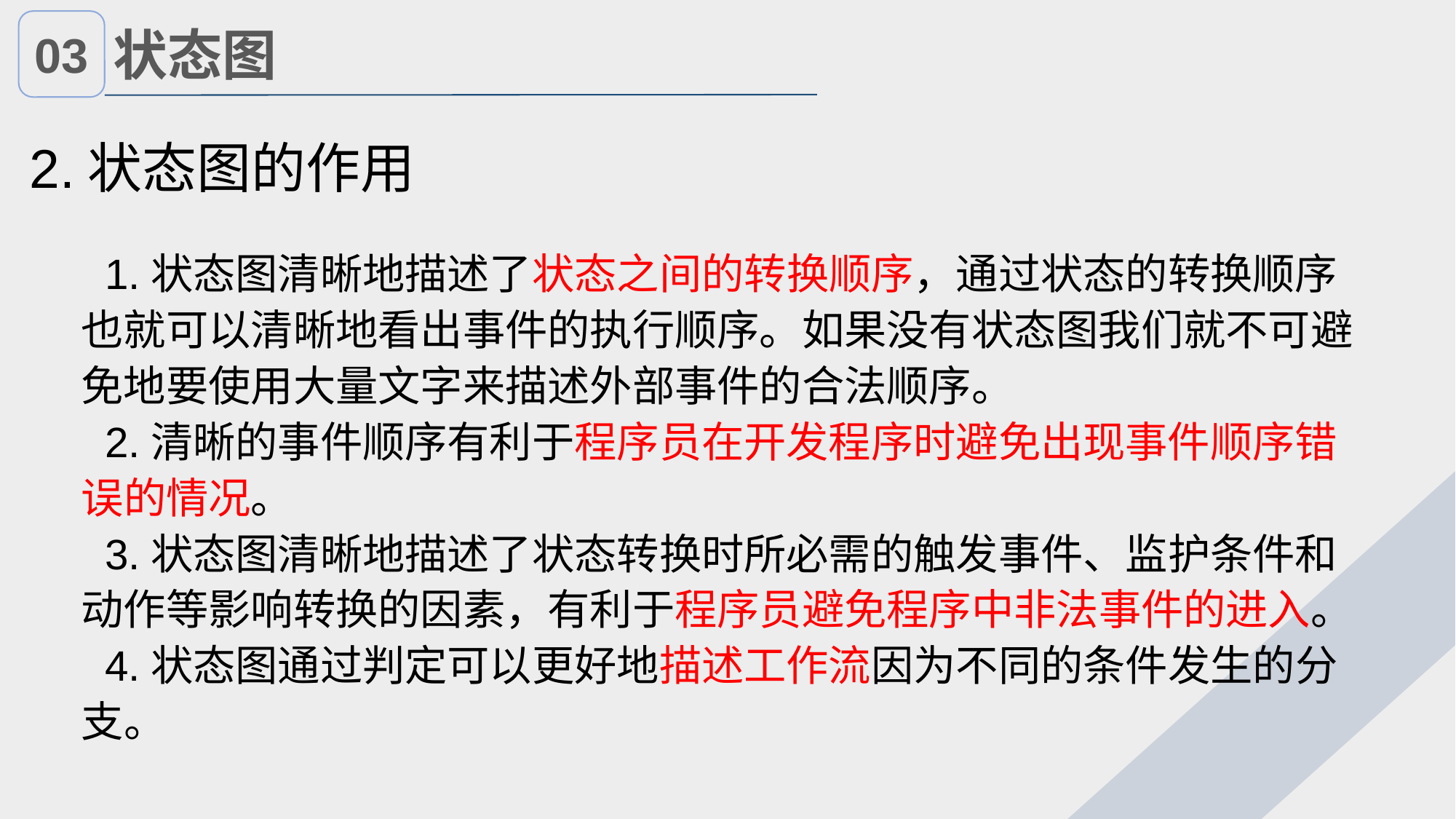

03
状态图
2.状态图的作用
  1.状态图清晰地描述了状态之间的转换顺序，通过状态的转换顺序也就可以清晰地看出事件的执行顺序。如果没有状态图我们就不可避免地要使用大量文字来描述外部事件的合法顺序。
  2.清晰的事件顺序有利于程序员在开发程序时避免出现事件顺序错误的情况。
  3.状态图清晰地描述了状态转换时所必需的触发事件、监护条件和动作等影响转换的因素，有利于程序员避免程序中非法事件的进入。
  4.状态图通过判定可以更好地描述工作流因为不同的条件发生的分支。